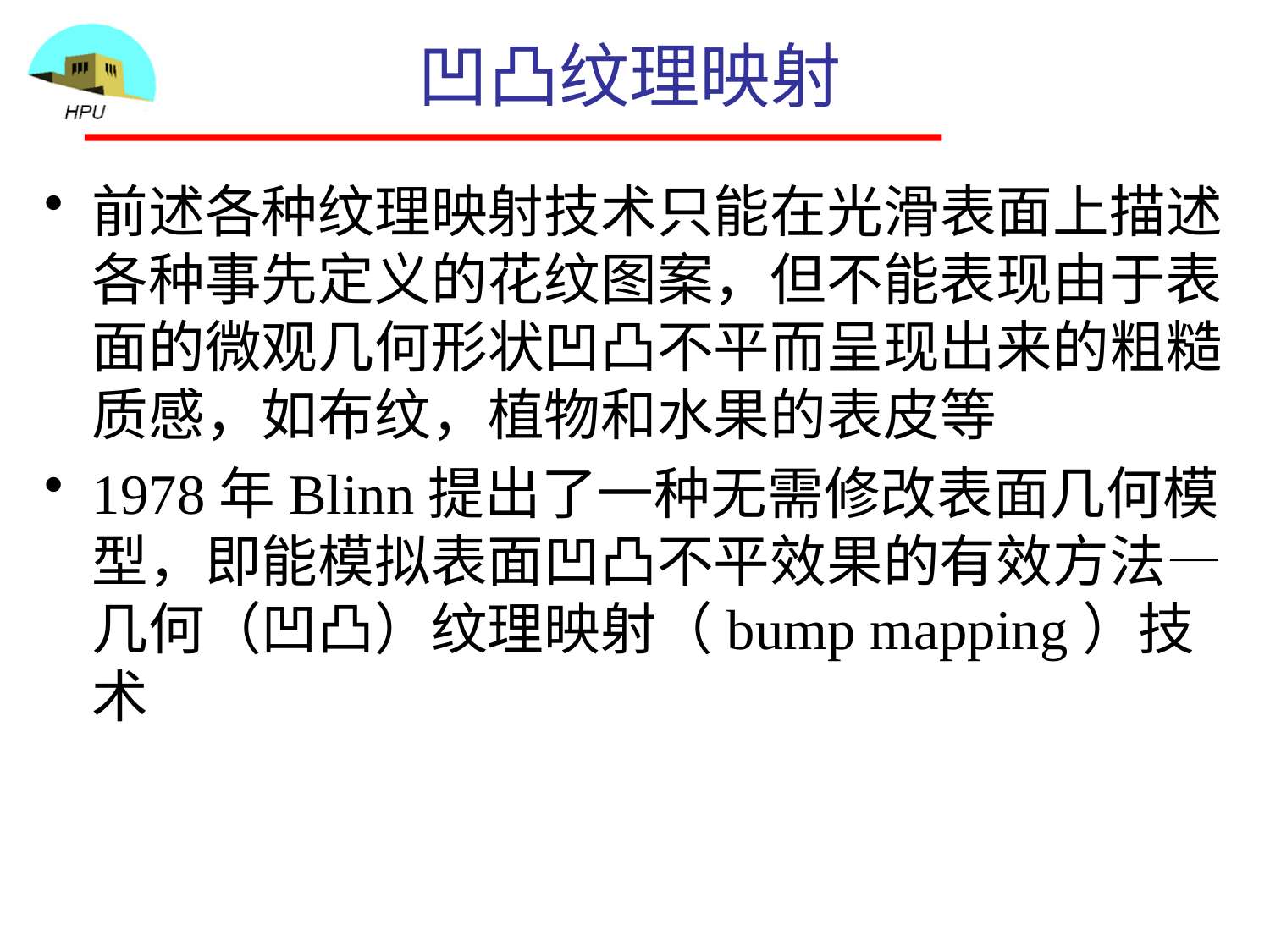

# 凹凸纹理映射
前述各种纹理映射技术只能在光滑表面上描述各种事先定义的花纹图案，但不能表现由于表面的微观几何形状凹凸不平而呈现出来的粗糙质感，如布纹，植物和水果的表皮等
1978年Blinn提出了一种无需修改表面几何模型，即能模拟表面凹凸不平效果的有效方法—几何（凹凸）纹理映射（bump mapping）技术